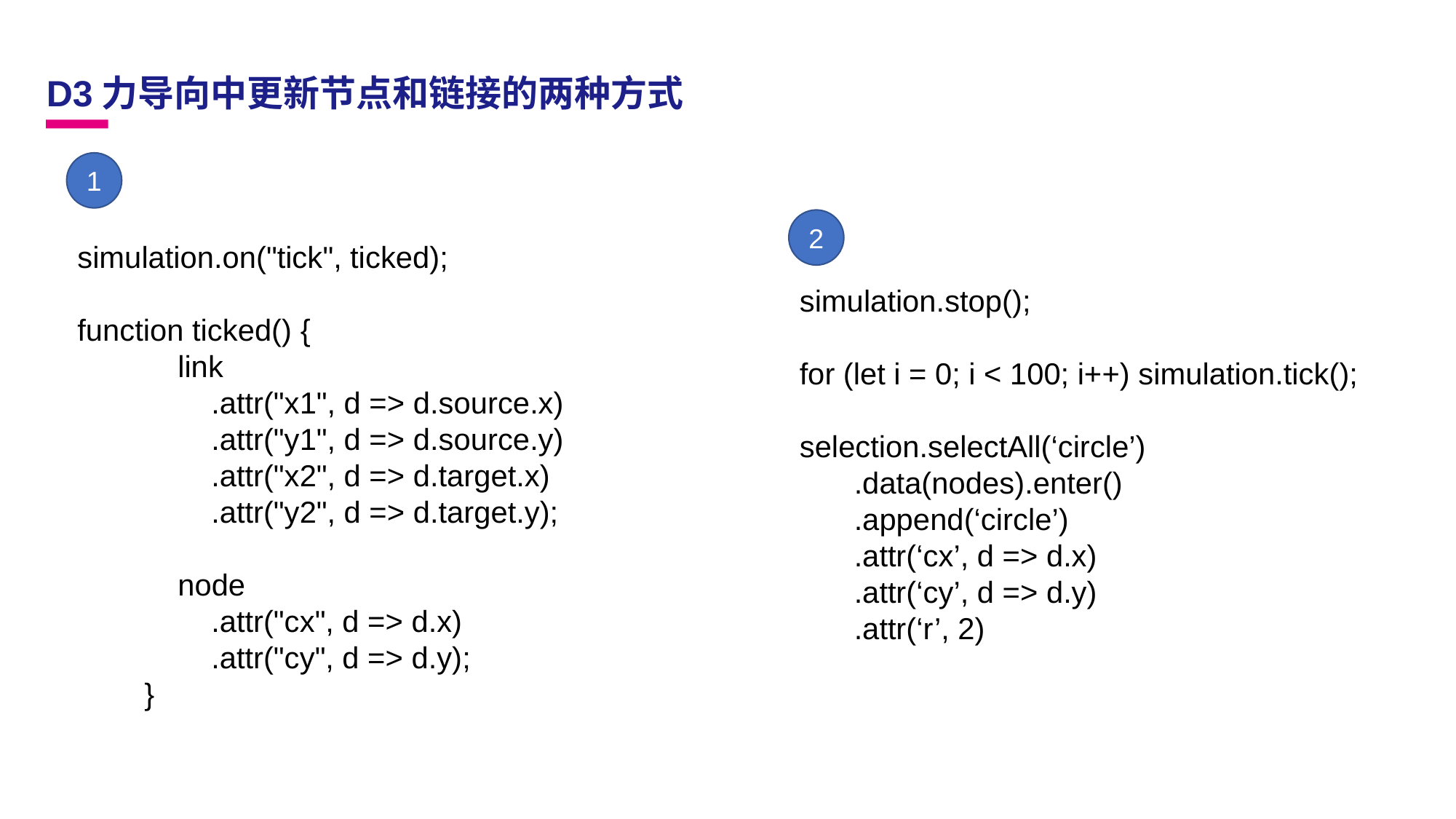

D3力导向中更新节点和链接的两种方式

1
2
simulation.on("tick", ticked);

function ticked() {
            link
                .attr("x1", d => d.source.x)
                .attr("y1", d => d.source.y)
                .attr("x2", d => d.target.x)
                .attr("y2", d => d.target.y);

            node
                .attr("cx", d => d.x)
                .attr("cy", d => d.y);
        }
simulation.stop();

for (let i = 0; i < 100; i++) simulation.tick();

selection.selectAll(‘circle’)
.data(nodes).enter()
.append(‘circle’)
.attr(‘cx’, d => d.x)
.attr(‘cy’, d => d.y)
.attr(‘r’, 2)